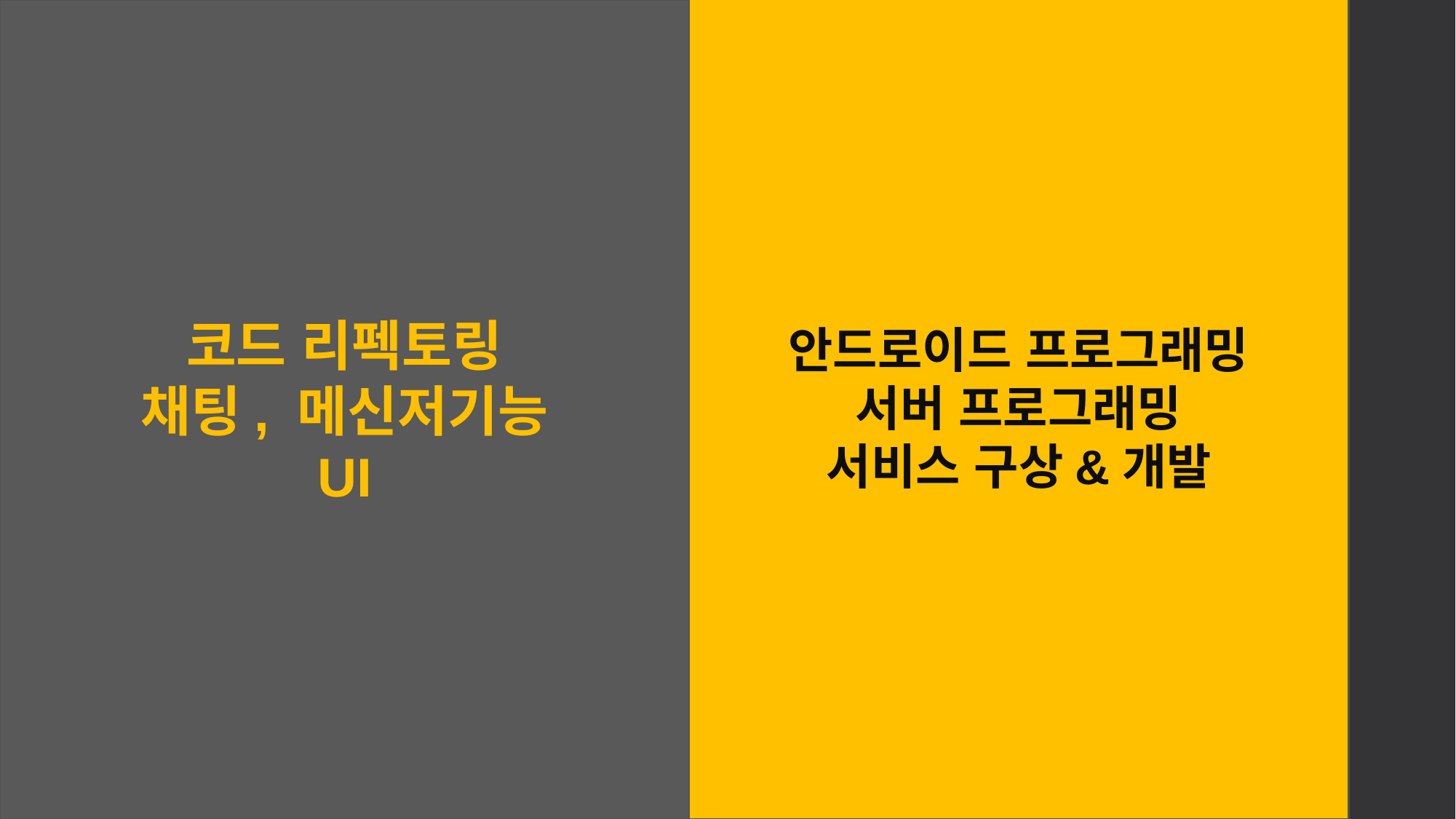

코드 리펙토링
채팅, 메신저기능
UI
안드로이드 프로그래밍
서버 프로그래밍
서비스 구상&개발